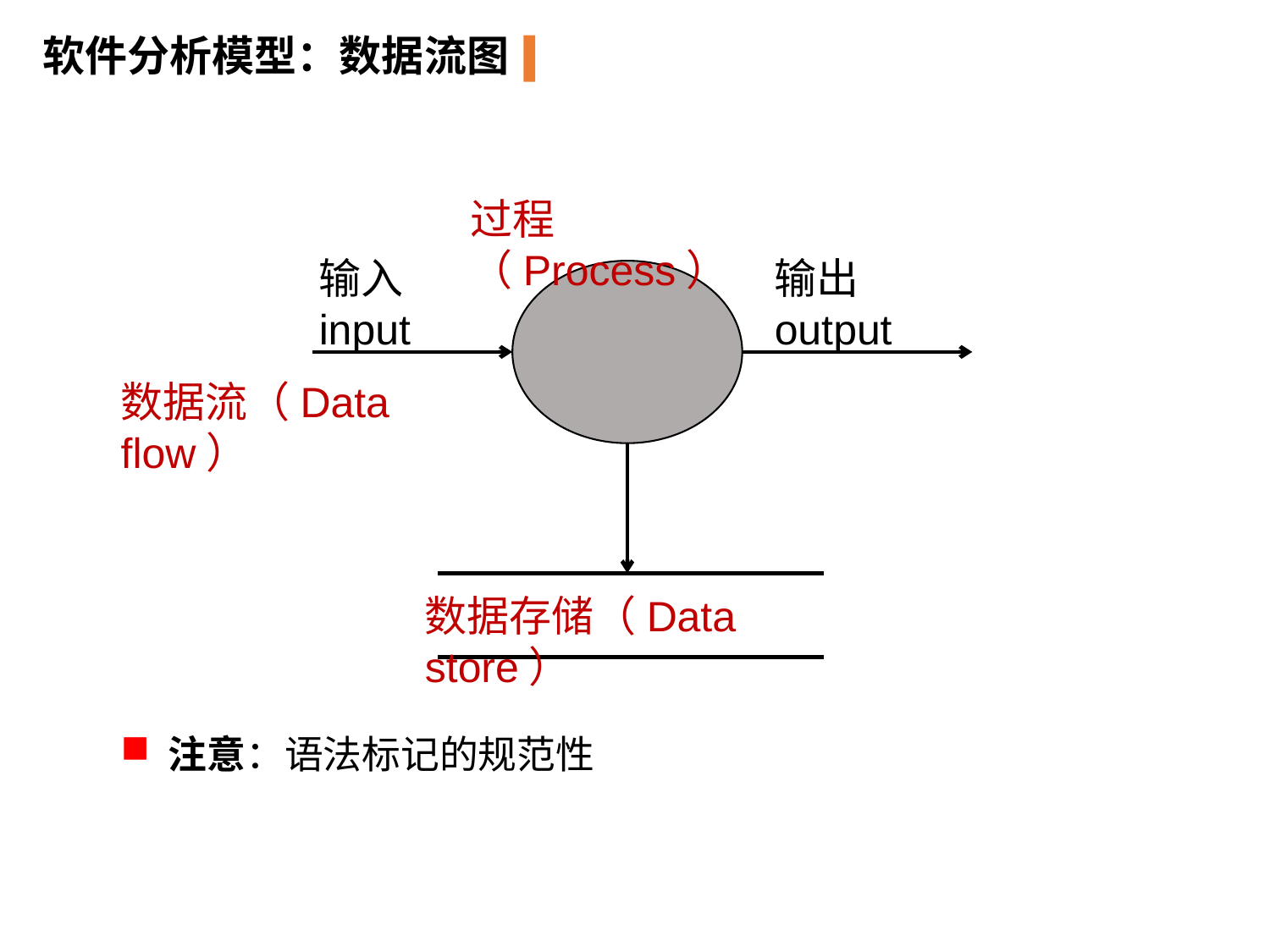

软件分析模型：数据流图

过程（Process）
输入input
输出output

数据流（Data flow）
数据存储（Data store）
注意：语法标记的规范性